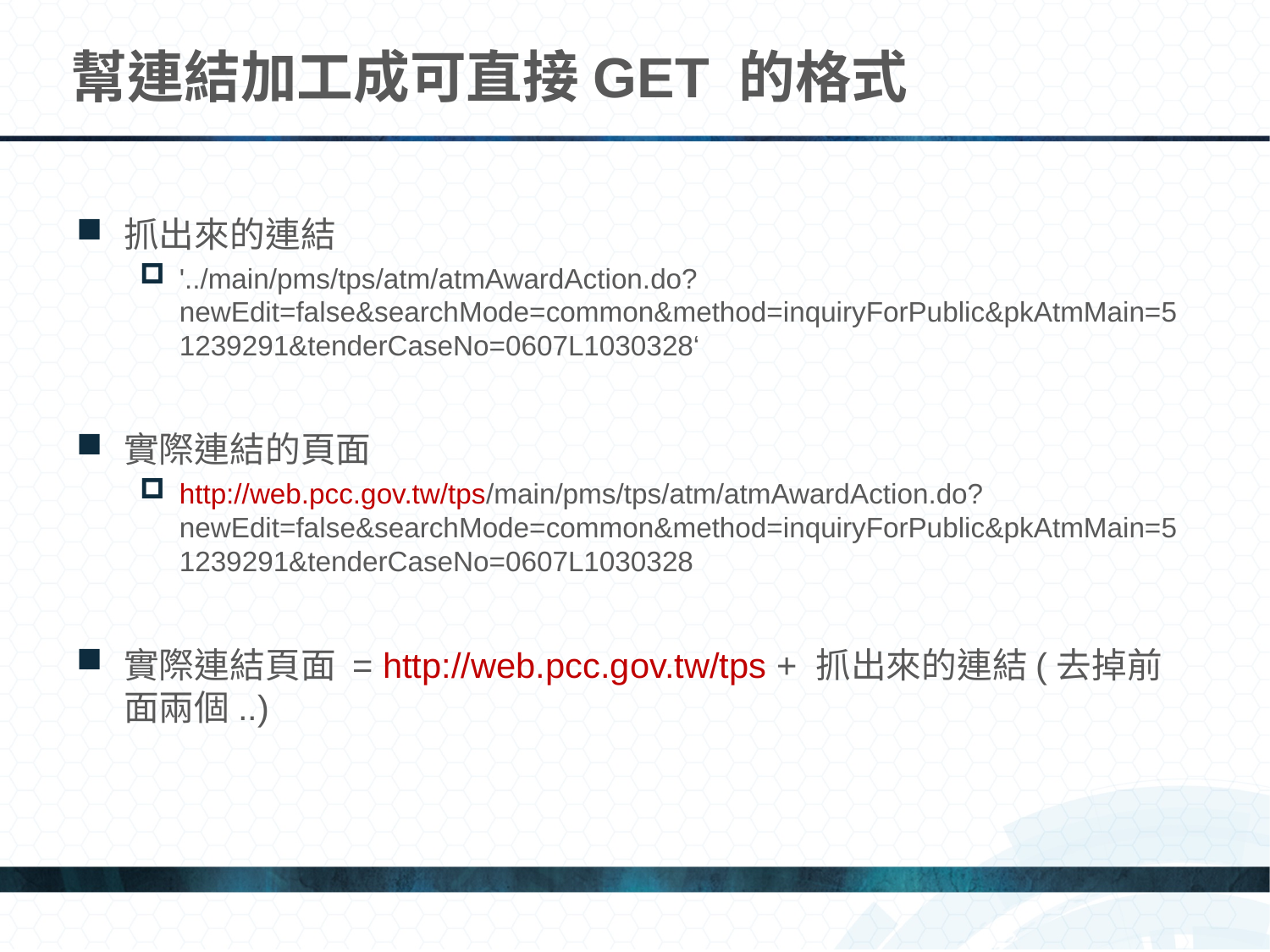

# 幫連結加工成可直接GET 的格式
抓出來的連結
'../main/pms/tps/atm/atmAwardAction.do?newEdit=false&searchMode=common&method=inquiryForPublic&pkAtmMain=51239291&tenderCaseNo=0607L1030328‘

實際連結的頁面
http://web.pcc.gov.tw/tps/main/pms/tps/atm/atmAwardAction.do?newEdit=false&searchMode=common&method=inquiryForPublic&pkAtmMain=51239291&tenderCaseNo=0607L1030328

實際連結頁面 = http://web.pcc.gov.tw/tps + 抓出來的連結(去掉前面兩個..)